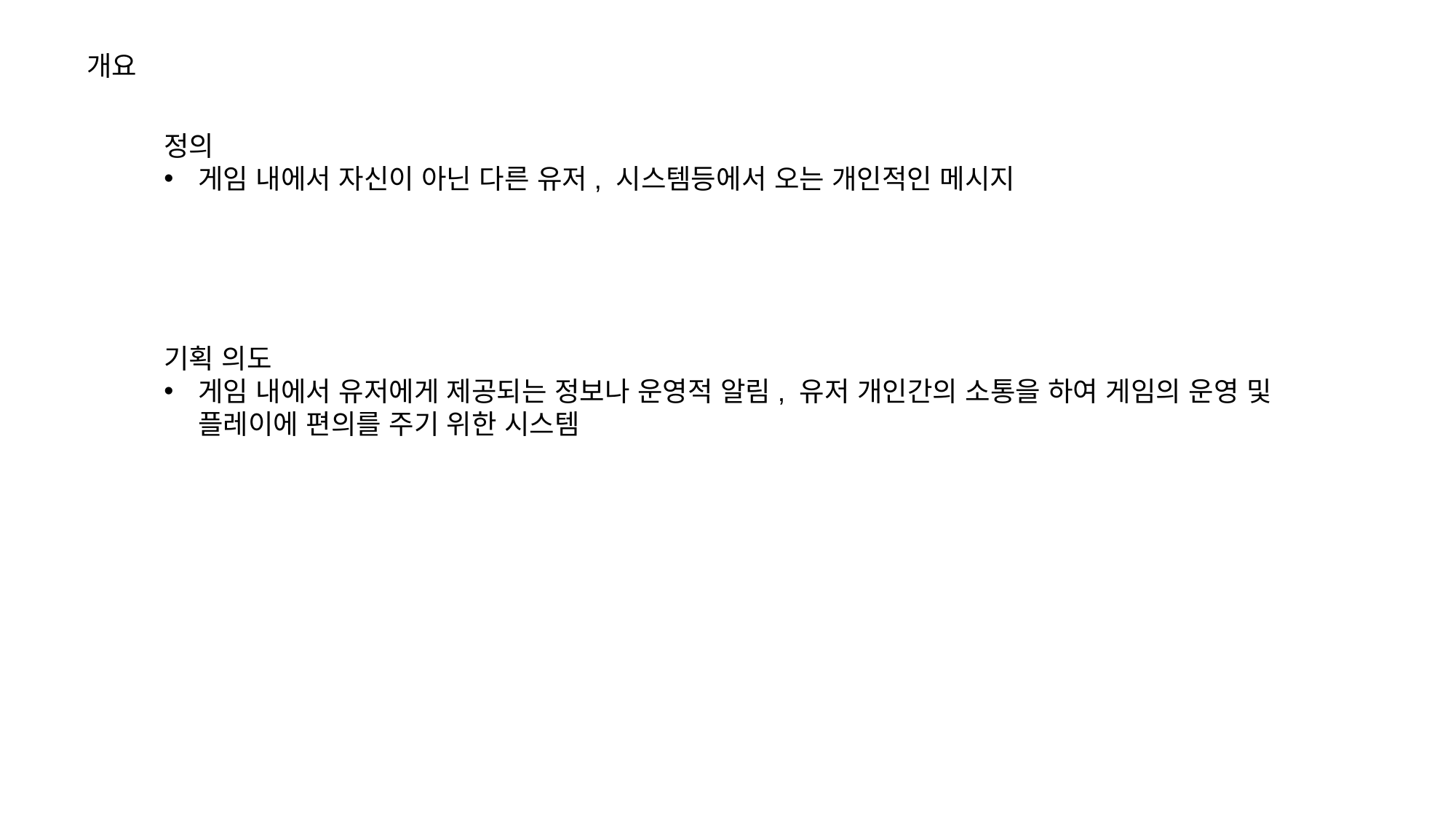

개요
정의
게임 내에서 자신이 아닌 다른 유저, 시스템등에서 오는 개인적인 메시지
기획 의도
게임 내에서 유저에게 제공되는 정보나 운영적 알림, 유저 개인간의 소통을 하여 게임의 운영 및 플레이에 편의를 주기 위한 시스템